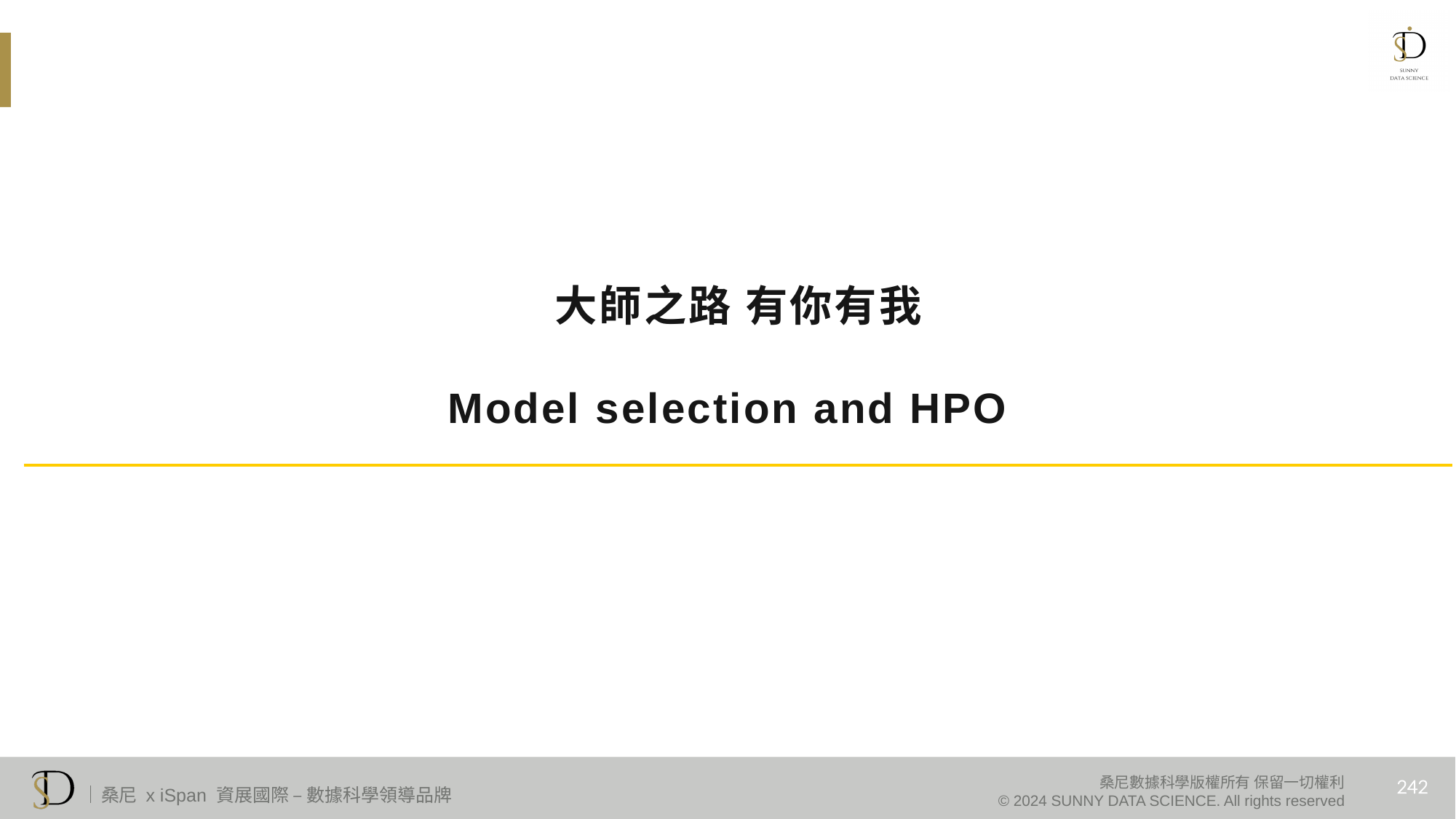

# 大師之路 有你有我
Model selection and HPO